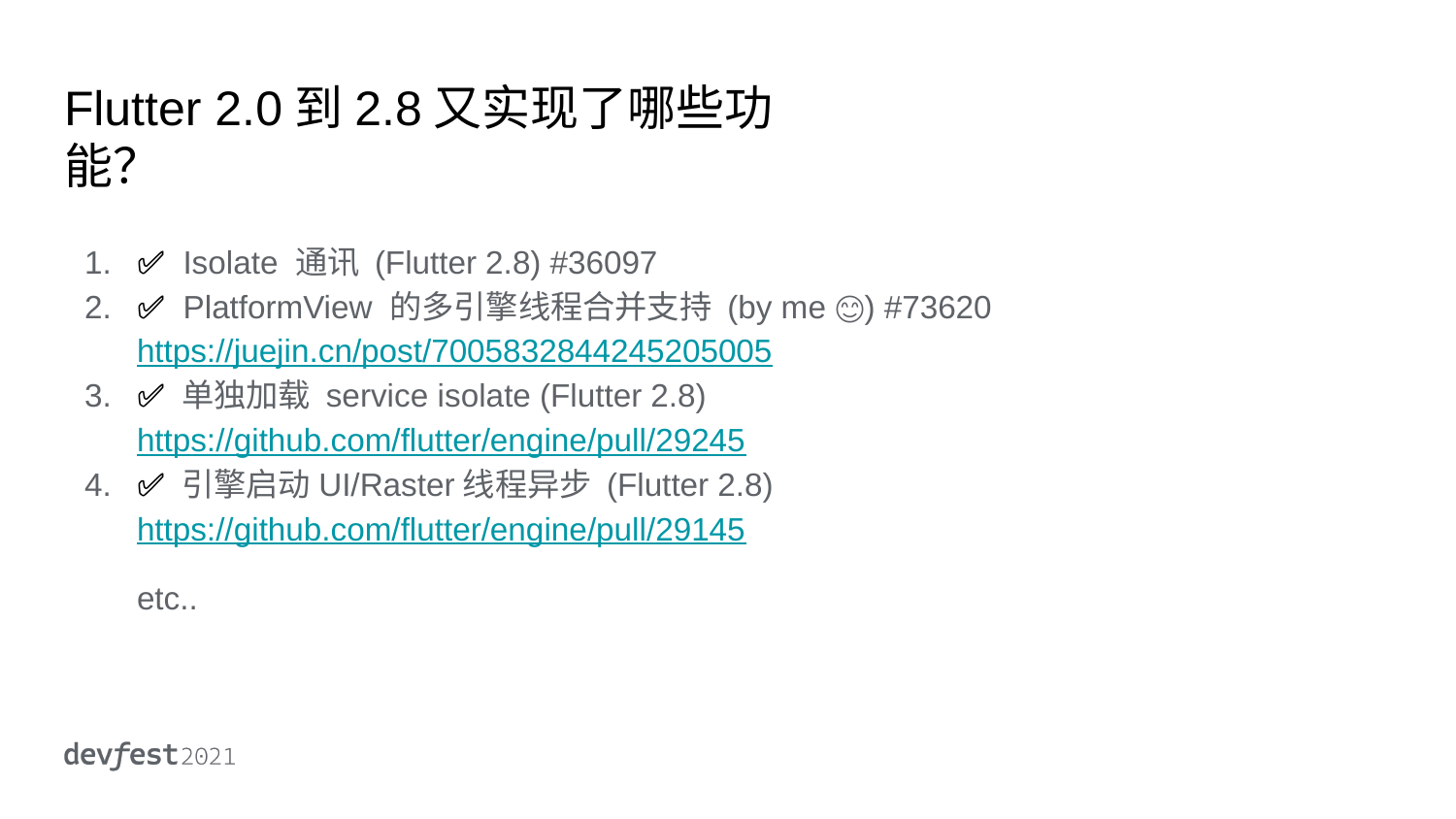

# Flutter 2.0到2.8又实现了哪些功能？
✅  Isolate 通讯 (Flutter 2.8) #36097
✅  PlatformView 的多引擎线程合并支持 (by me 😊) #73620 https://juejin.cn/post/7005832844245205005
✅ 单独加载 service isolate (Flutter 2.8) https://github.com/flutter/engine/pull/29245
✅ 引擎启动UI/Raster线程异步 (Flutter 2.8) https://github.com/flutter/engine/pull/29145
etc..